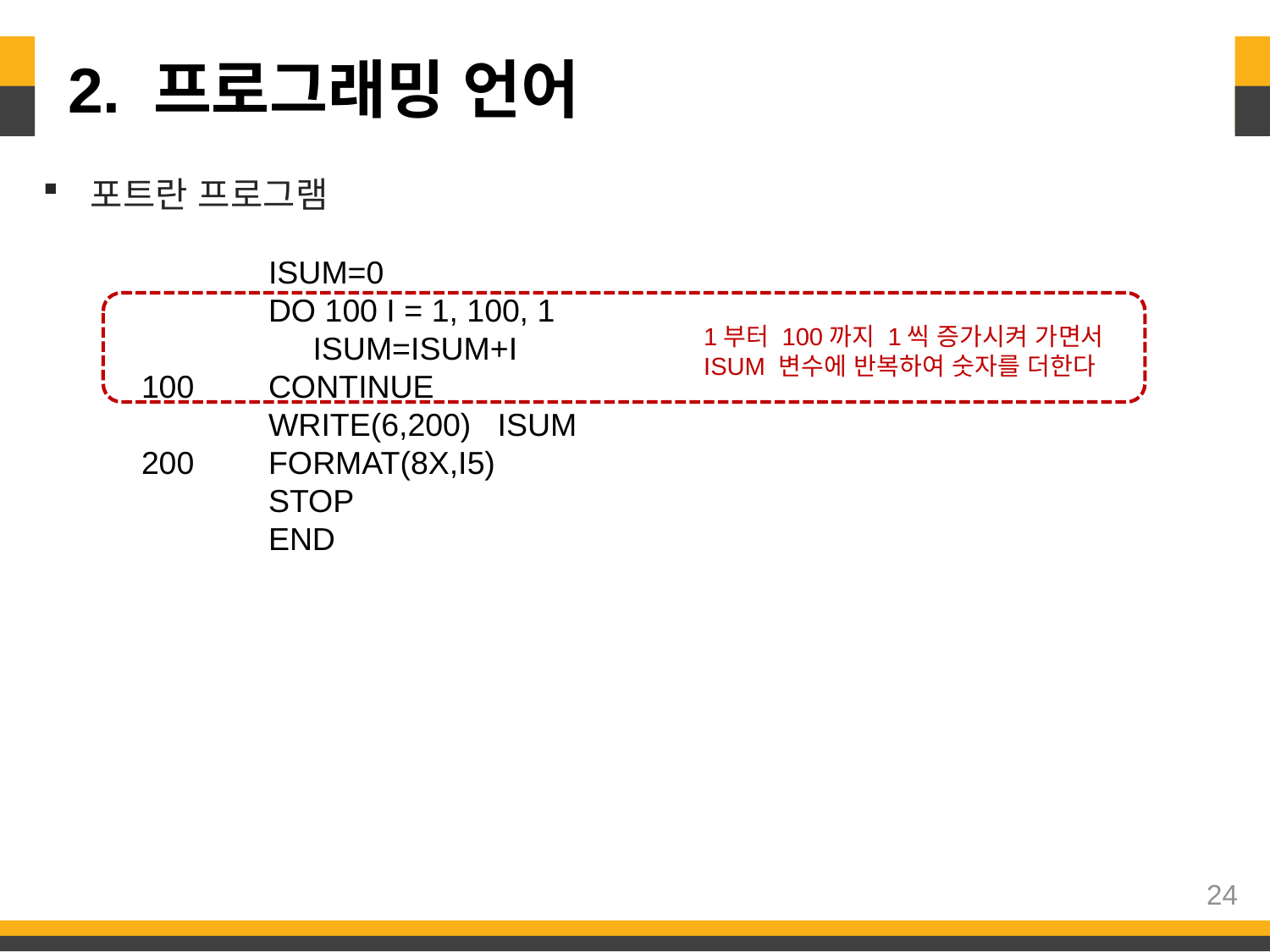

# 2. 프로그래밍 언어
포트란 프로그램

	ISUM=0
	DO 100 I = 1, 100, 1
	     ISUM=ISUM+I
100	CONTINUE
	WRITE(6,200)   ISUM
200	FORMAT(8X,I5)
	STOP
	END

1부터 100까지 1씩 증가시켜 가면서
ISUM 변수에 반복하여 숫자를 더한다
24